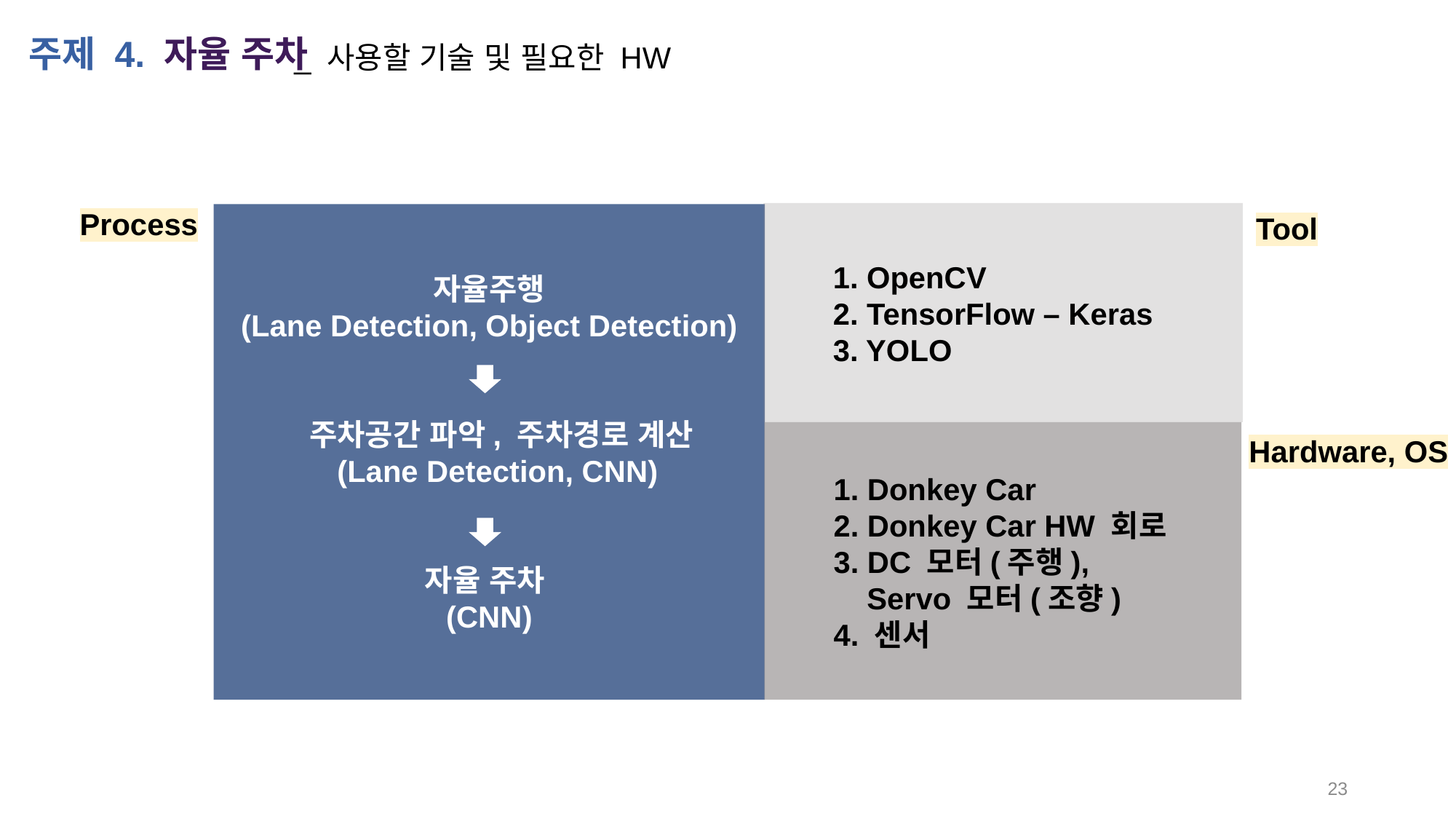

주제 4. 자율 주차
_ 사용할 기술 및 필요한 HW
Process
       1. OpenCV
       2. TensorFlow – Keras
       3. YOLO
자율주행
(Lane Detection, Object Detection)

  주차공간 파악, 주차경로 계산
  (Lane Detection, CNN)

자율 주차
(CNN)
Tool

       1. Donkey Car
       2. Donkey Car HW 회로
       3. DC 모터(주행),
           Servo 모터(조향)
       4. 센서
Hardware, OS

23